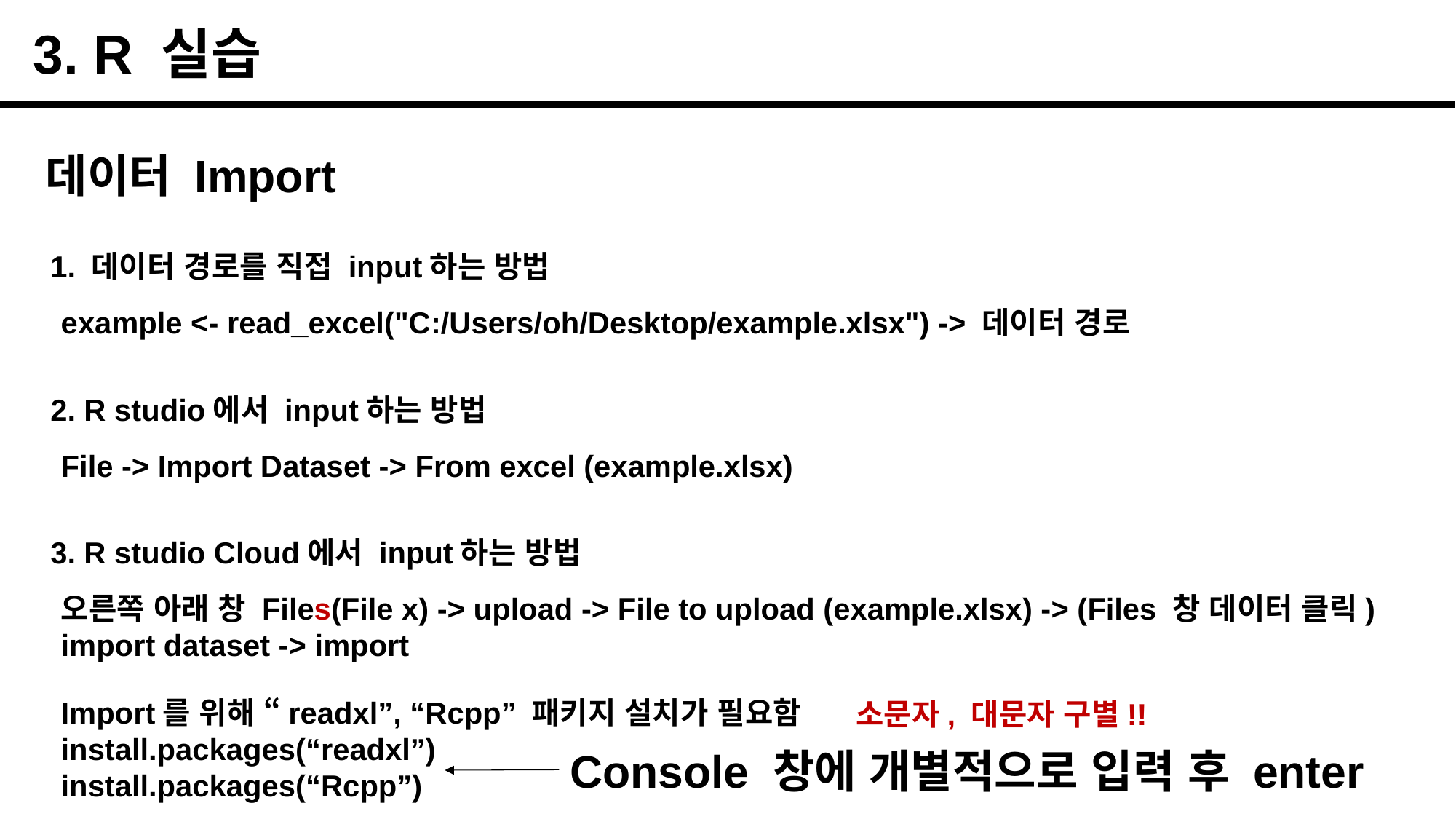

3. R 실습
데이터 Import
1. 데이터 경로를 직접 input하는 방법
example <- read_excel("C:/Users/oh/Desktop/example.xlsx") -> 데이터 경로
2. R studio에서 input하는 방법
File -> Import Dataset -> From excel (example.xlsx)
3. R studio Cloud에서 input하는 방법
오른쪽 아래 창 Files(File x) -> upload -> File to upload (example.xlsx) -> (Files 창 데이터 클릭) import dataset -> import
Import를 위해 “readxl”, “Rcpp” 패키지 설치가 필요함
install.packages(“readxl”)
install.packages(“Rcpp”)
소문자, 대문자 구별!!
Console 창에 개별적으로 입력 후 enter